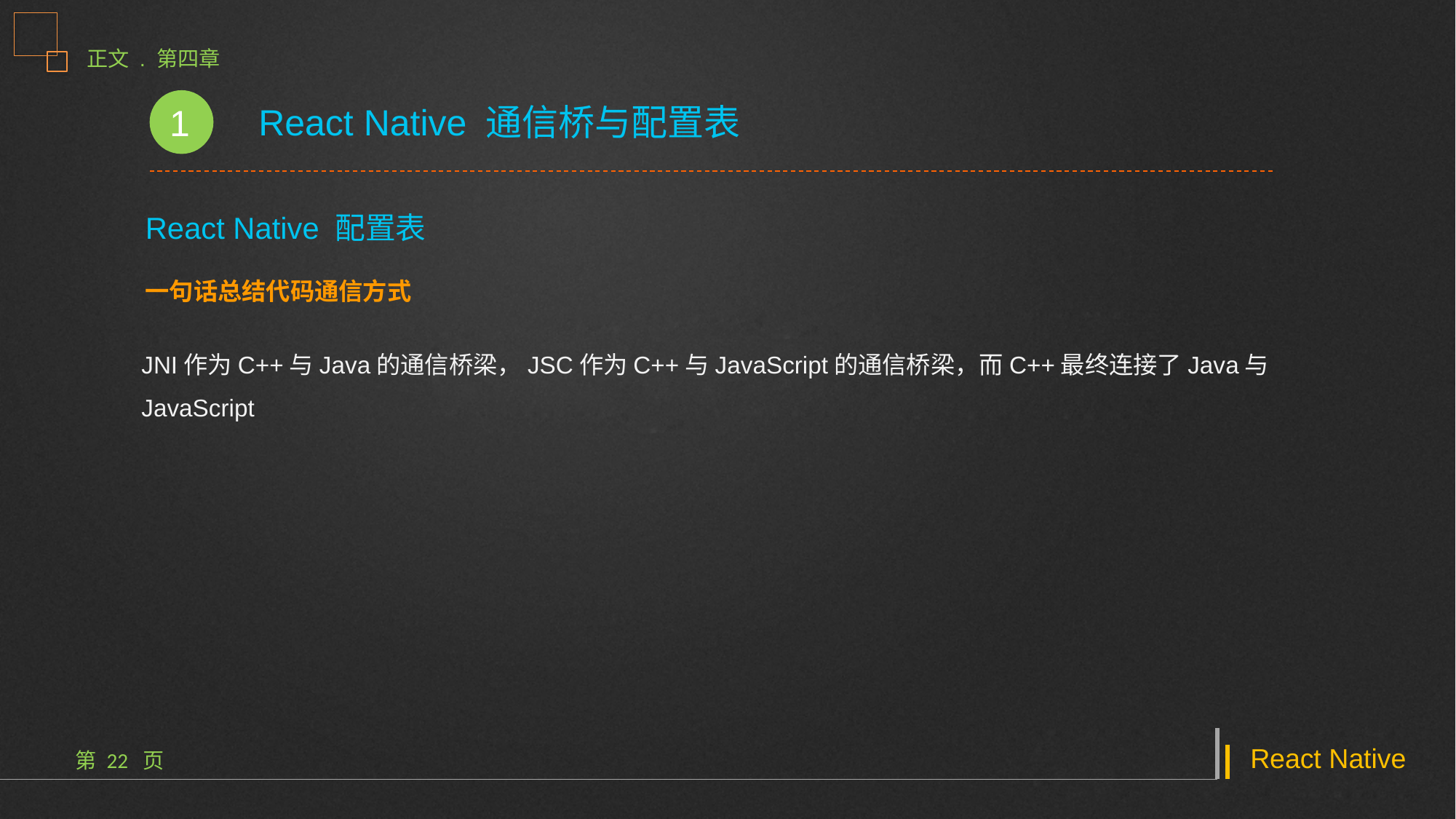

1
React Native 通信桥与配置表
React Native 配置表
一句话总结代码通信方式
JNI作为C++与Java的通信桥梁，JSC作为C++与JavaScript的通信桥梁，而C++最终连接了Java与JavaScript